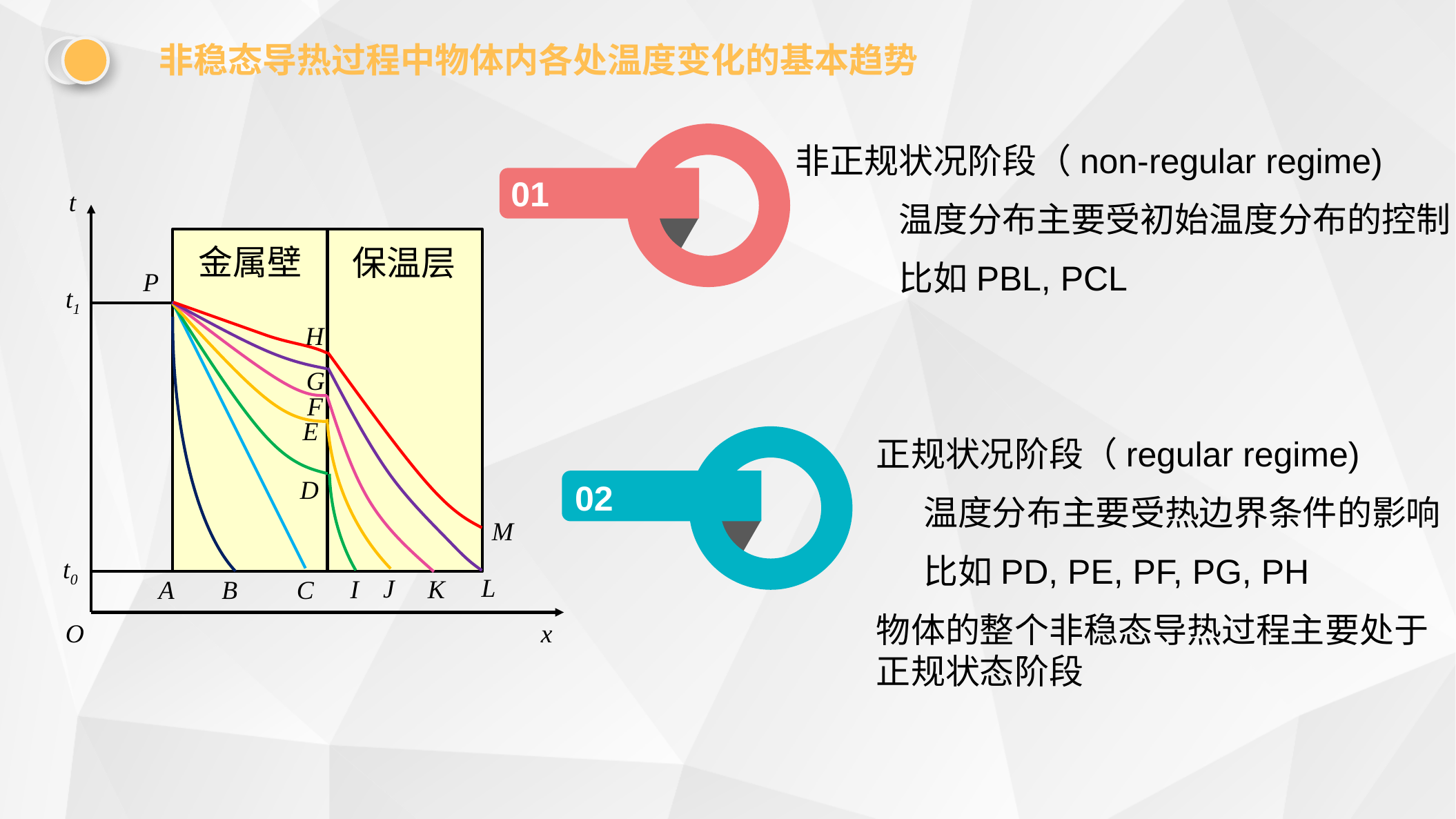

非稳态导热过程中物体内各处温度变化的基本趋势

t

金属壁
保温层
P
t1

H

G

F

E
D
M
t0
L
J
K
I
C
A
B
O
x

01

非正规状况阶段（non-regular regime)
	温度分布主要受初始温度分布的控制
	比如PBL, PCL

02

正规状况阶段（regular regime)
     温度分布主要受热边界条件的影响
     比如PD, PE, PF, PG, PH
物体的整个非稳态导热过程主要处于正规状态阶段